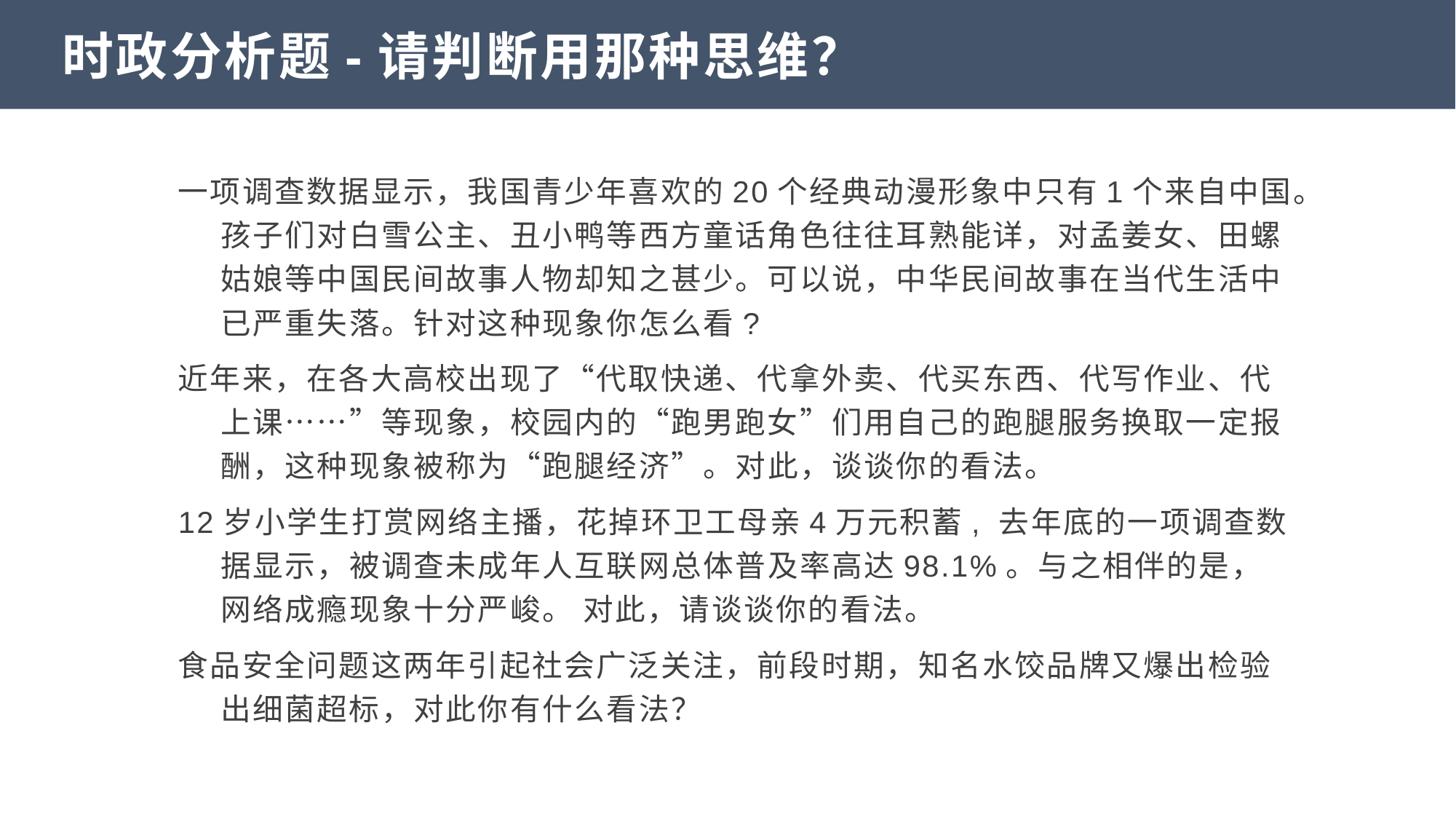

时政分析题-请判断用那种思维？
一项调查数据显示，我国青少年喜欢的20个经典动漫形象中只有1个来自中国。孩子们对白雪公主、丑小鸭等西方童话角色往往耳熟能详，对孟姜女、田螺姑娘等中国民间故事人物却知之甚少。可以说，中华民间故事在当代生活中已严重失落。针对这种现象你怎么看?
近年来，在各大高校出现了“代取快递、代拿外卖、代买东西、代写作业、代上课……”等现象，校园内的“跑男跑女”们用自己的跑腿服务换取一定报酬，这种现象被称为“跑腿经济”。对此，谈谈你的看法。
12岁小学生打赏网络主播，花掉环卫工母亲4万元积蓄, 去年底的一项调查数据显示，被调查未成年人互联网总体普及率高达98.1%。与之相伴的是，网络成瘾现象十分严峻。 对此，请谈谈你的看法。
食品安全问题这两年引起社会广泛关注，前段时期，知名水饺品牌又爆出检验出细菌超标，对此你有什么看法？